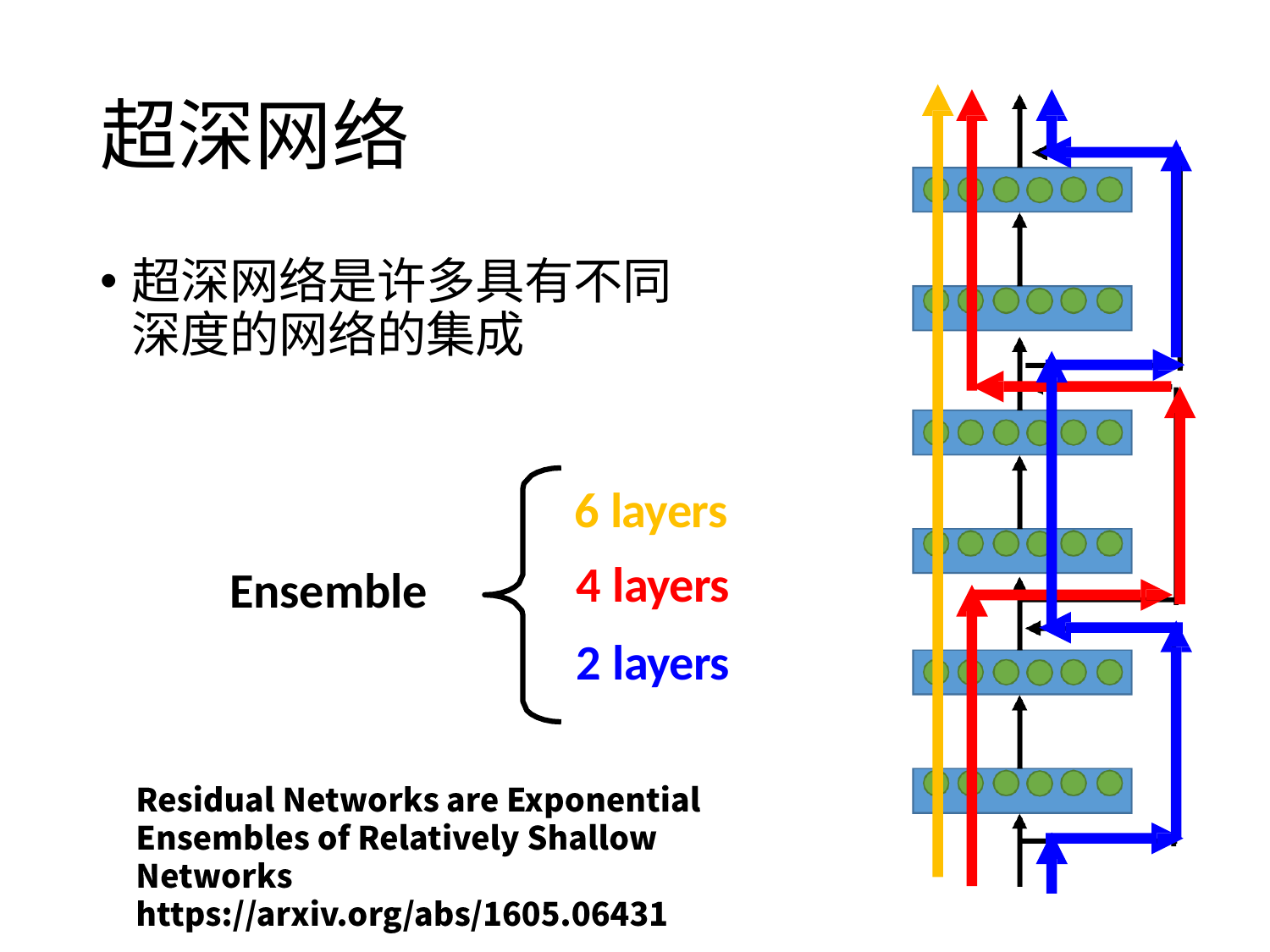

# 超深网络

超深网络是许多具有不同深度的网络的集成

6 layers
4 layers
2 layers

Ensemble